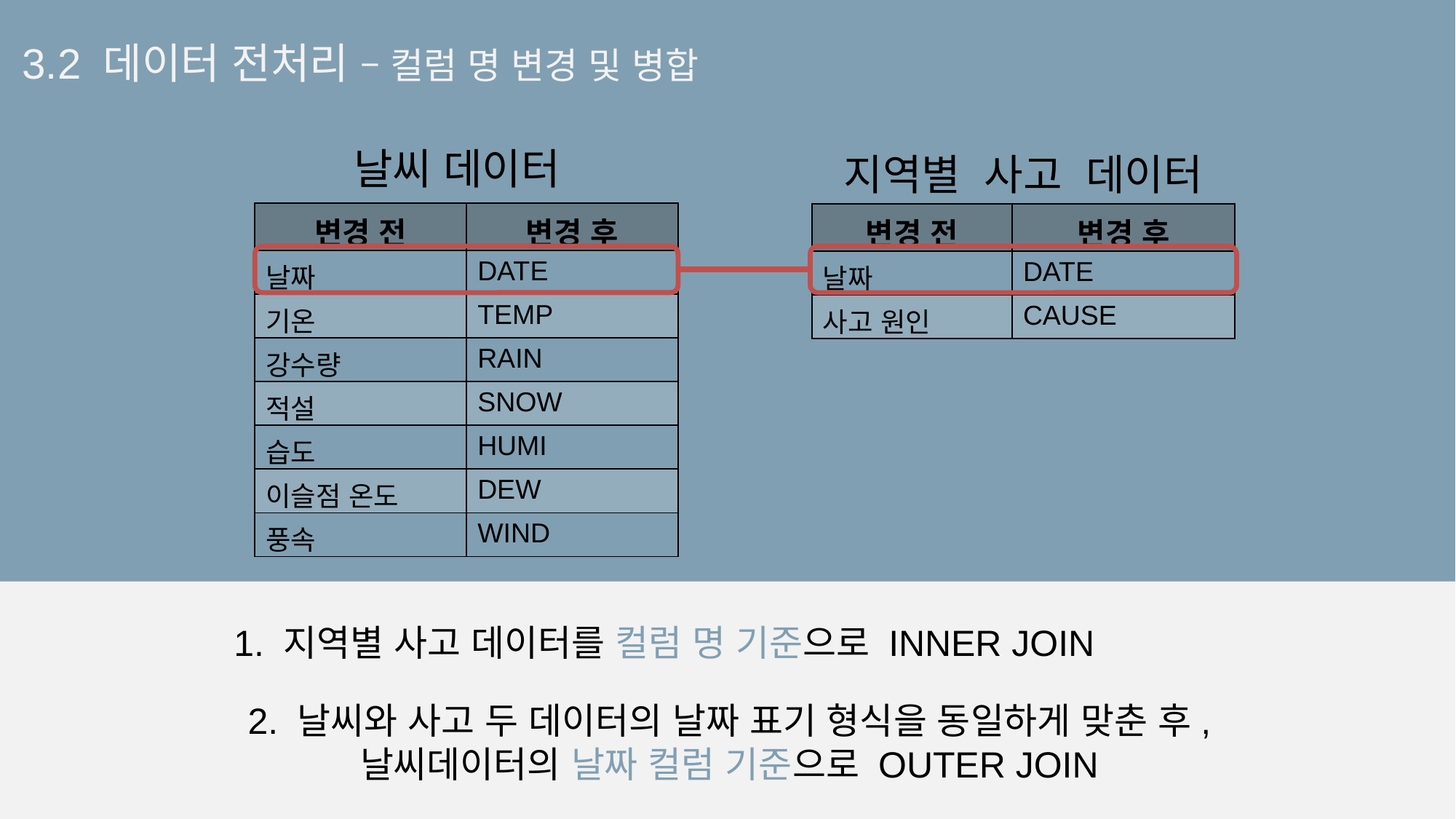

3.2 데이터 전처리 – 컬럼 명 변경 및 병합
날씨 데이터
지역별  사고  데이터
| 변경 전 | 변경 후 |
| --- | --- |
| 날짜 | DATE |
| 기온 | TEMP |
| 강수량 | RAIN |
| 적설 | SNOW |
| 습도 | HUMI |
| 이슬점 온도 | DEW |
| 풍속 | WIND |
| 변경 전 | 변경 후 |
| --- | --- |
| 날짜 | DATE |
| 사고 원인 | CAUSE |

1. 지역별 사고 데이터를 컬럼 명 기준으로 INNER JOIN
2. 날씨와 사고 두 데이터의 날짜 표기 형식을 동일하게 맞춘 후,
날씨데이터의 날짜 컬럼 기준으로 OUTER JOIN